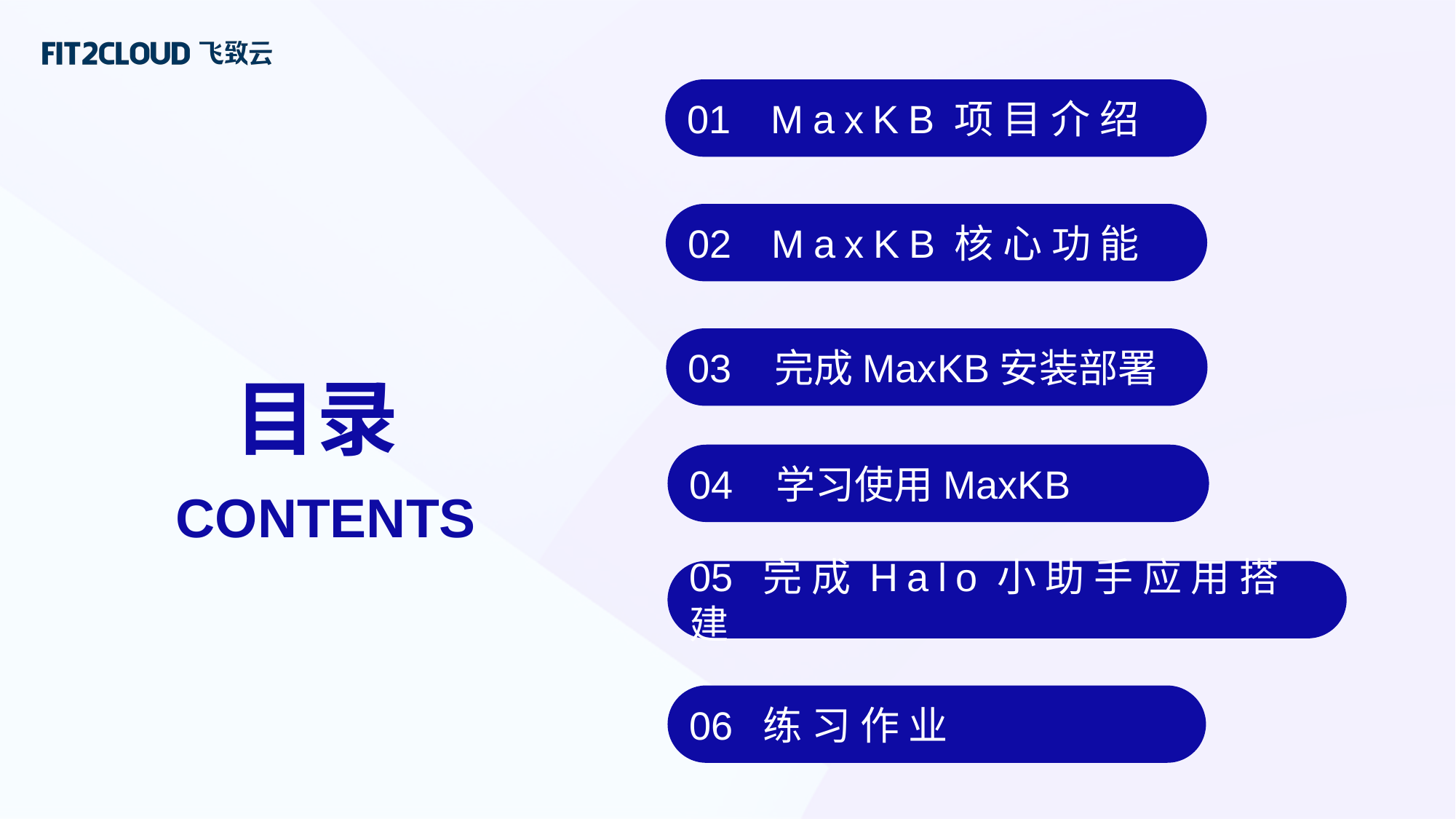

01  MaxKB项目介绍
02  MaxKB核心功能
03   完成MaxKB安装部署
目录
04   学习使用MaxKB
CONTENTS
05 完成Halo小助手应用搭建
06 练习作业